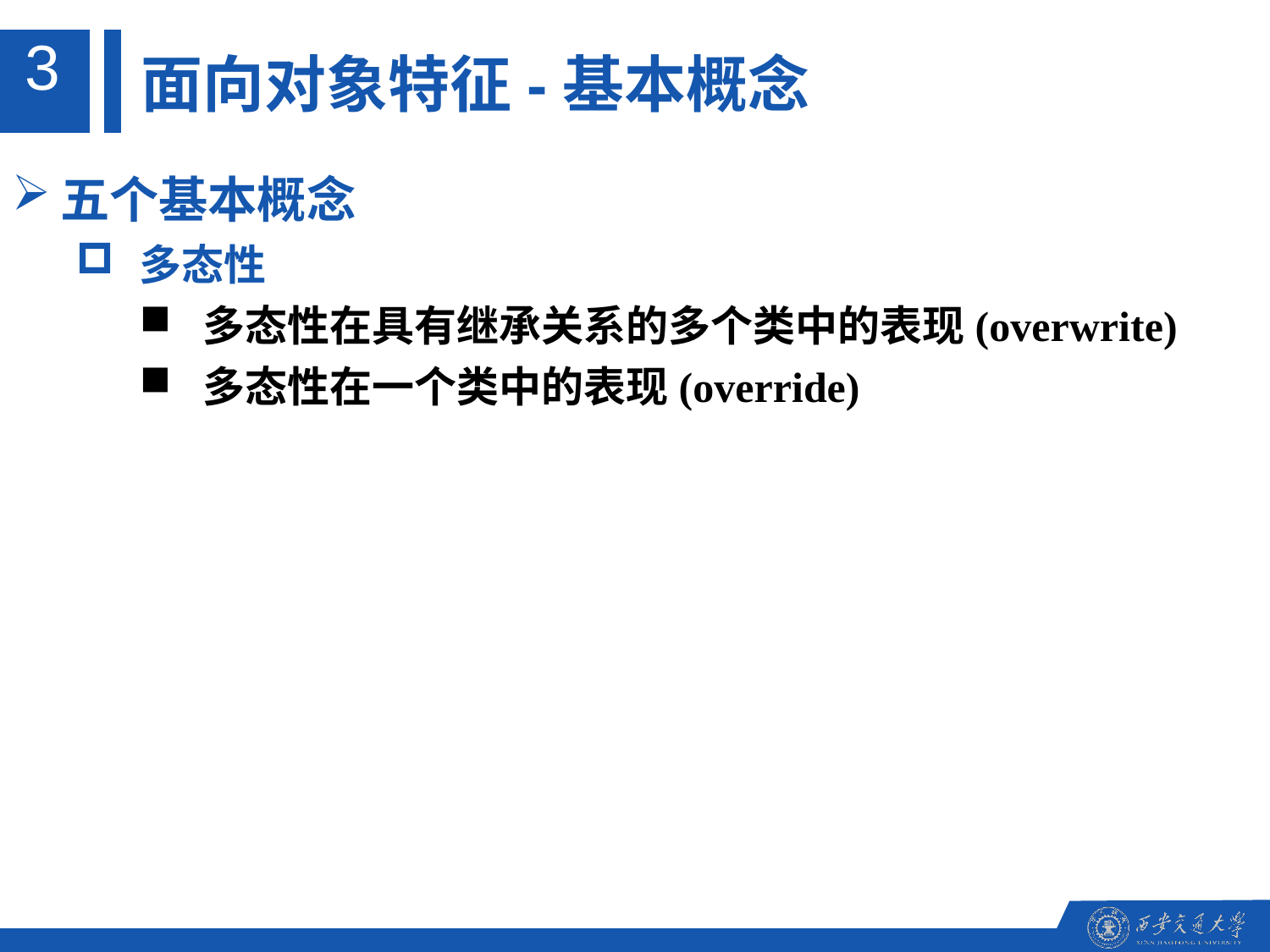

3
面向对象特征-基本概念
五个基本概念
多态性
多态性在具有继承关系的多个类中的表现(overwrite)
多态性在一个类中的表现(override)